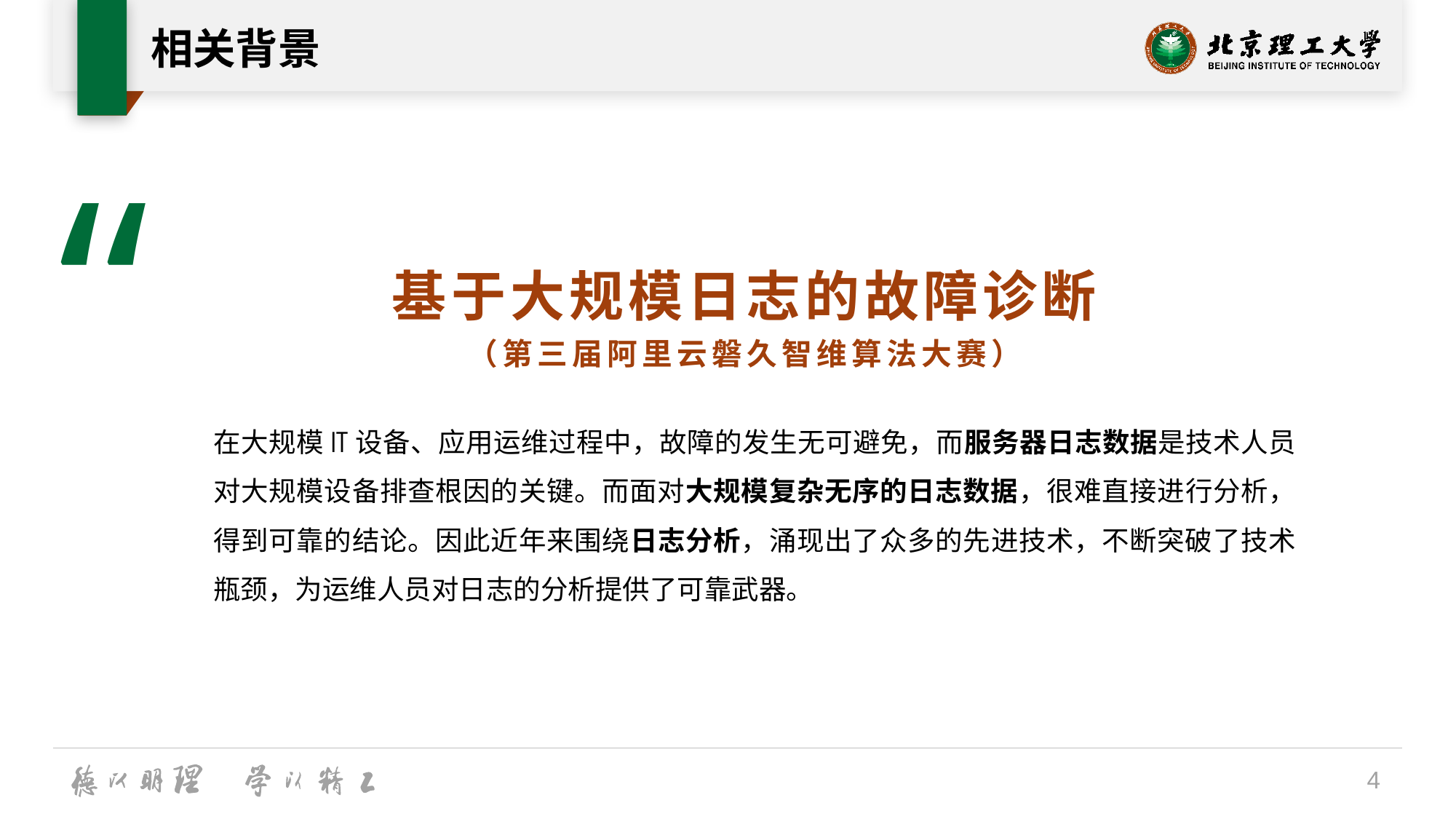

# 相关背景
“

基于大规模日志的故障诊断
（第三届阿里云磐久智维算法大赛）
在大规模IT设备、应用运维过程中，故障的发生无可避免，而服务器日志数据是技术人员对大规模设备排查根因的关键。而面对大规模复杂无序的日志数据，很难直接进行分析，得到可靠的结论。因此近年来围绕日志分析，涌现出了众多的先进技术，不断突破了技术瓶颈，为运维人员对日志的分析提供了可靠武器。